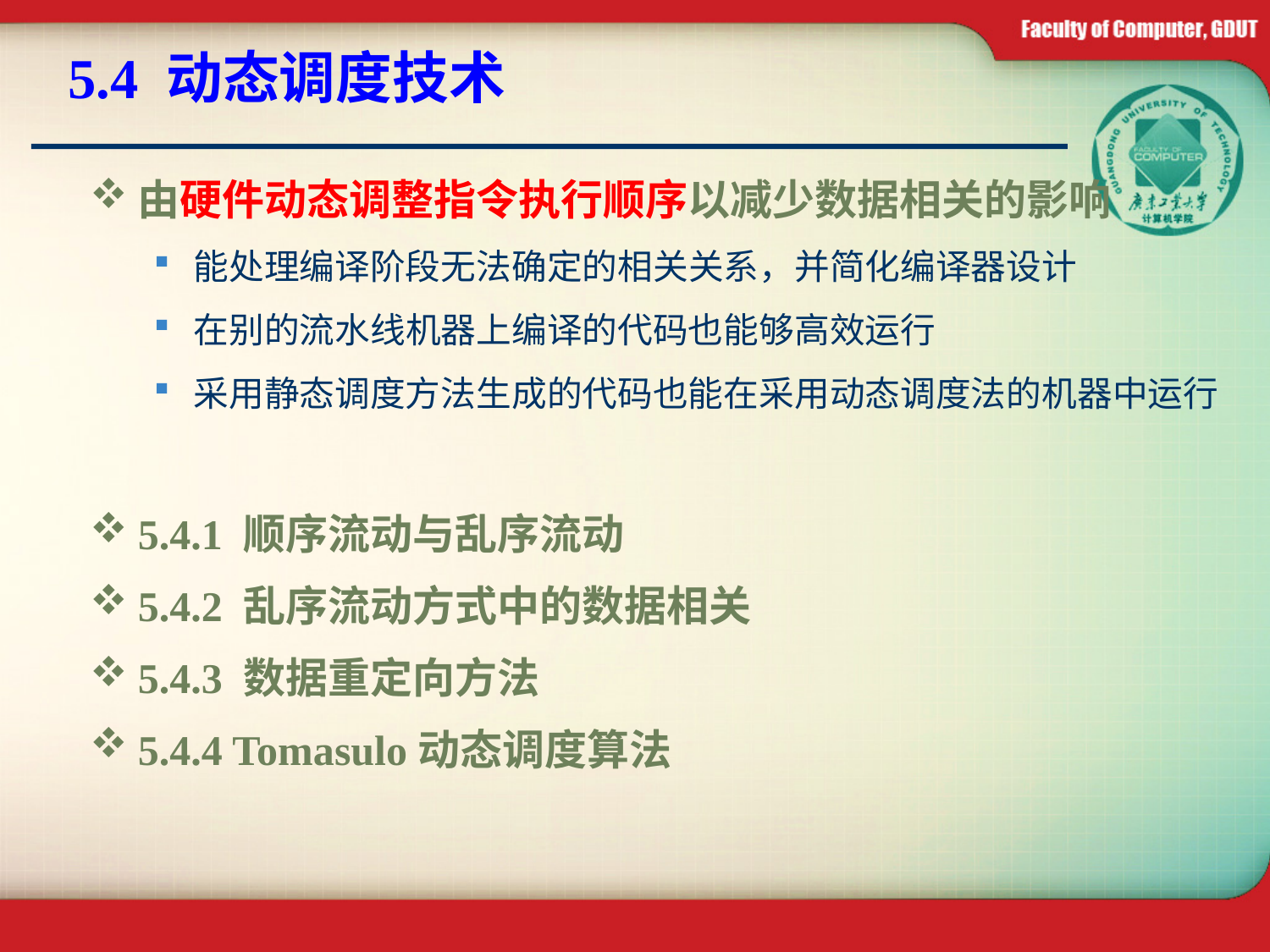

# 5.4 动态调度技术
由硬件动态调整指令执行顺序以减少数据相关的影响
能处理编译阶段无法确定的相关关系，并简化编译器设计
在别的流水线机器上编译的代码也能够高效运行
采用静态调度方法生成的代码也能在采用动态调度法的机器中运行

5.4.1 顺序流动与乱序流动
5.4.2 乱序流动方式中的数据相关
5.4.3 数据重定向方法
5.4.4 Tomasulo动态调度算法